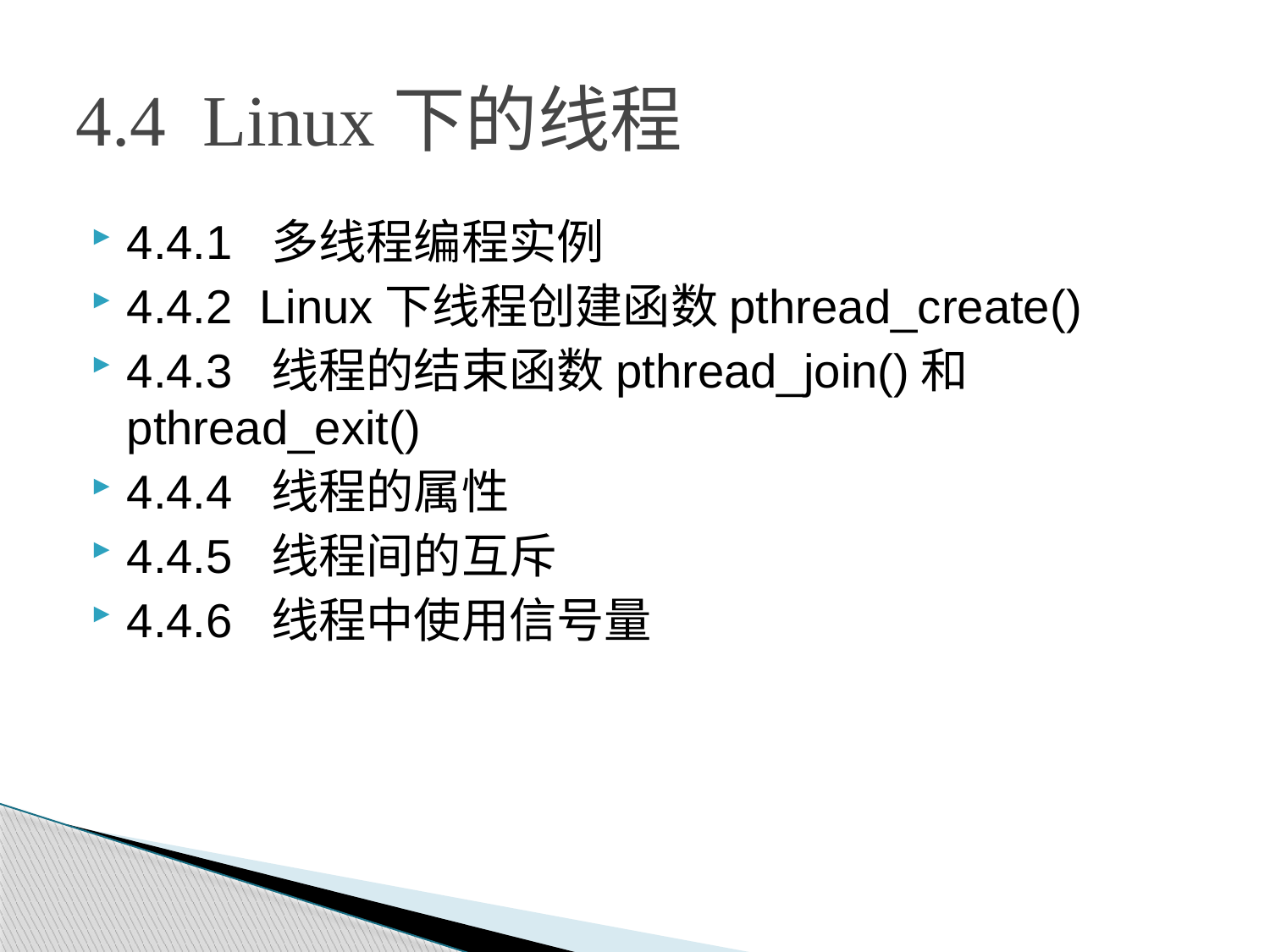

# 4.4  Linux下的线程
4.4.1  多线程编程实例
4.4.2  Linux下线程创建函数pthread_create()
4.4.3  线程的结束函数pthread_join()和pthread_exit()
4.4.4  线程的属性
4.4.5  线程间的互斥
4.4.6  线程中使用信号量